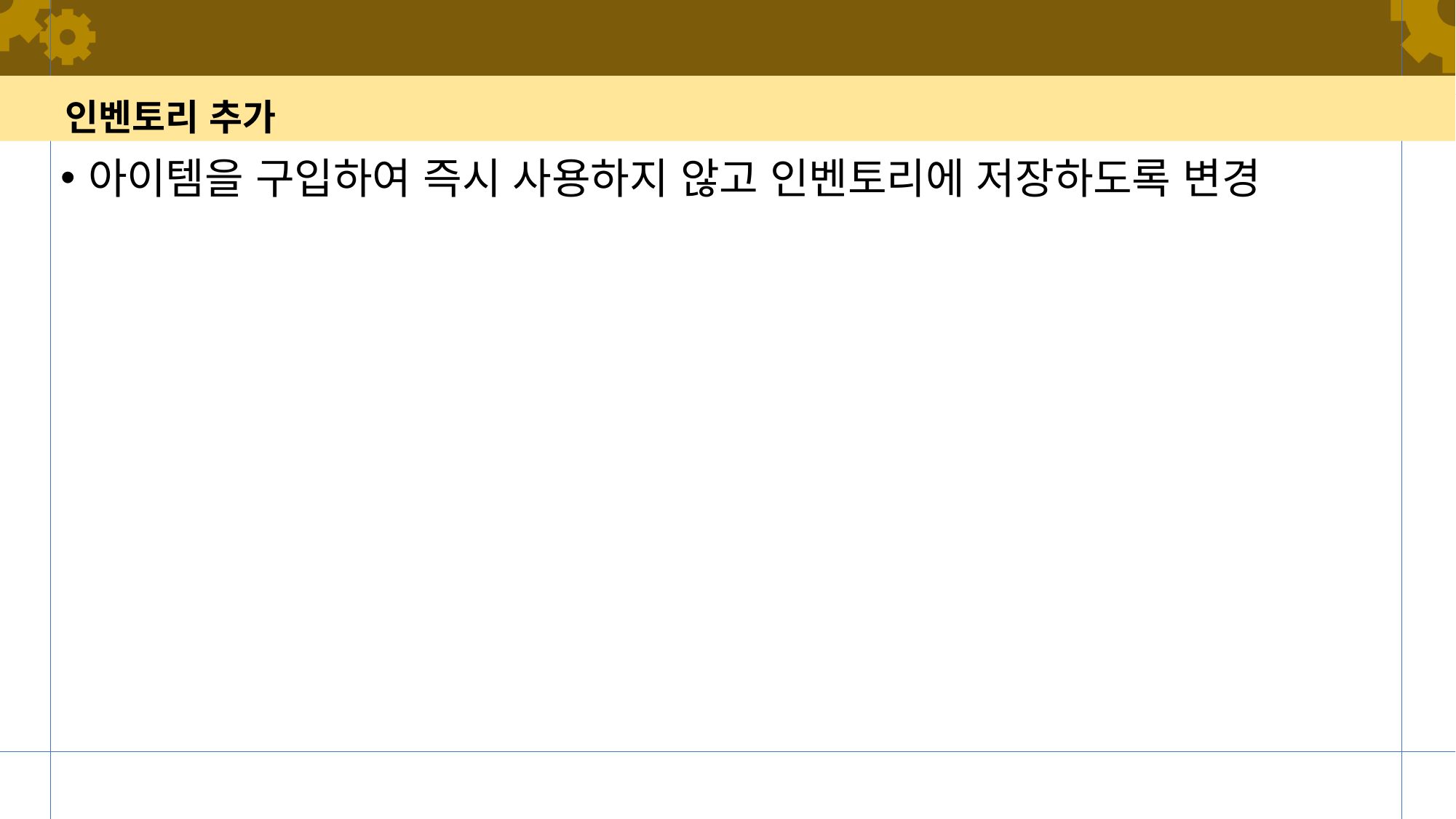

# 인벤토리 추가
아이템을 구입하여 즉시 사용하지 않고 인벤토리에 저장하도록 변경